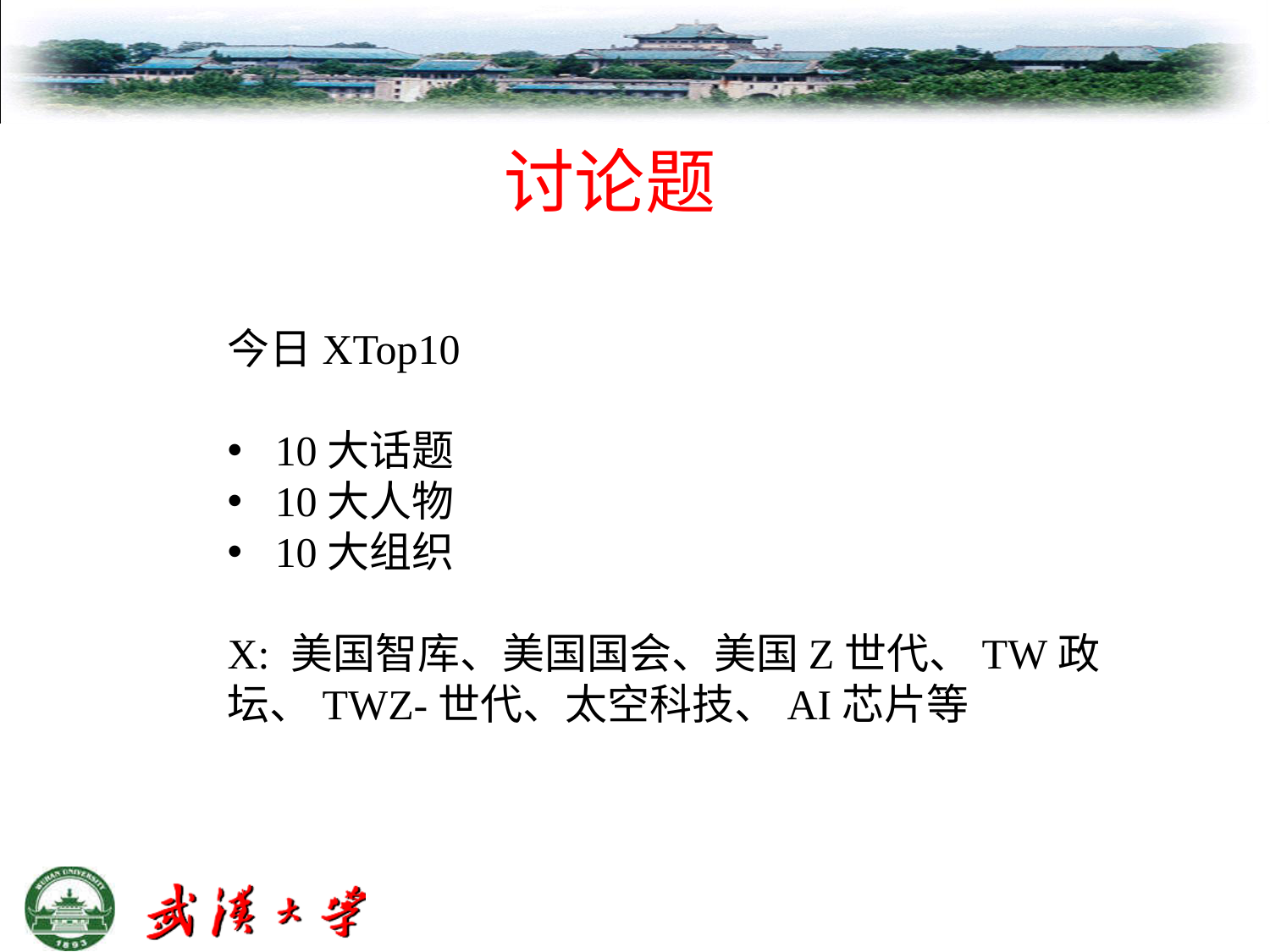

# 讨论题
今日XTop10

10大话题
10大人物
10大组织

X: 美国智库、美国国会、美国Z世代、TW政坛、TWZ-世代、太空科技、AI芯片等